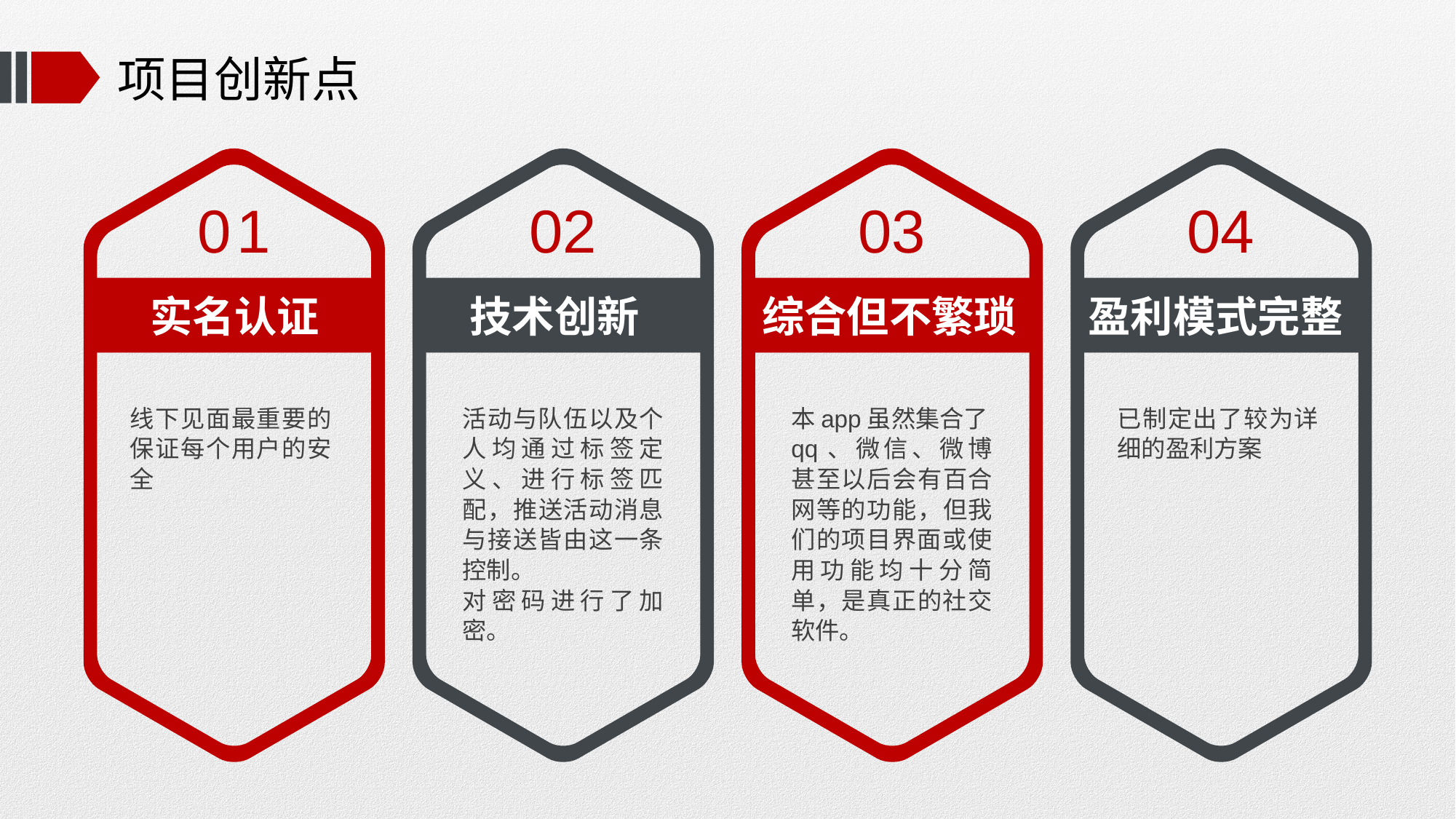

# 项目创新点

01
02
03
04
    实名认证
   技术创新
综合但不繁琐
盈利模式完整
线下见面最重要的保证每个用户的安全
活动与队伍以及个人均通过标签定义、进行标签匹配，推送活动消息与接送皆由这一条控制。
对密码进行了加密。
本app虽然集合了qq、微信、微博甚至以后会有百合网等的功能，但我们的项目界面或使用功能均十分简单，是真正的社交软件。
已制定出了较为详细的盈利方案